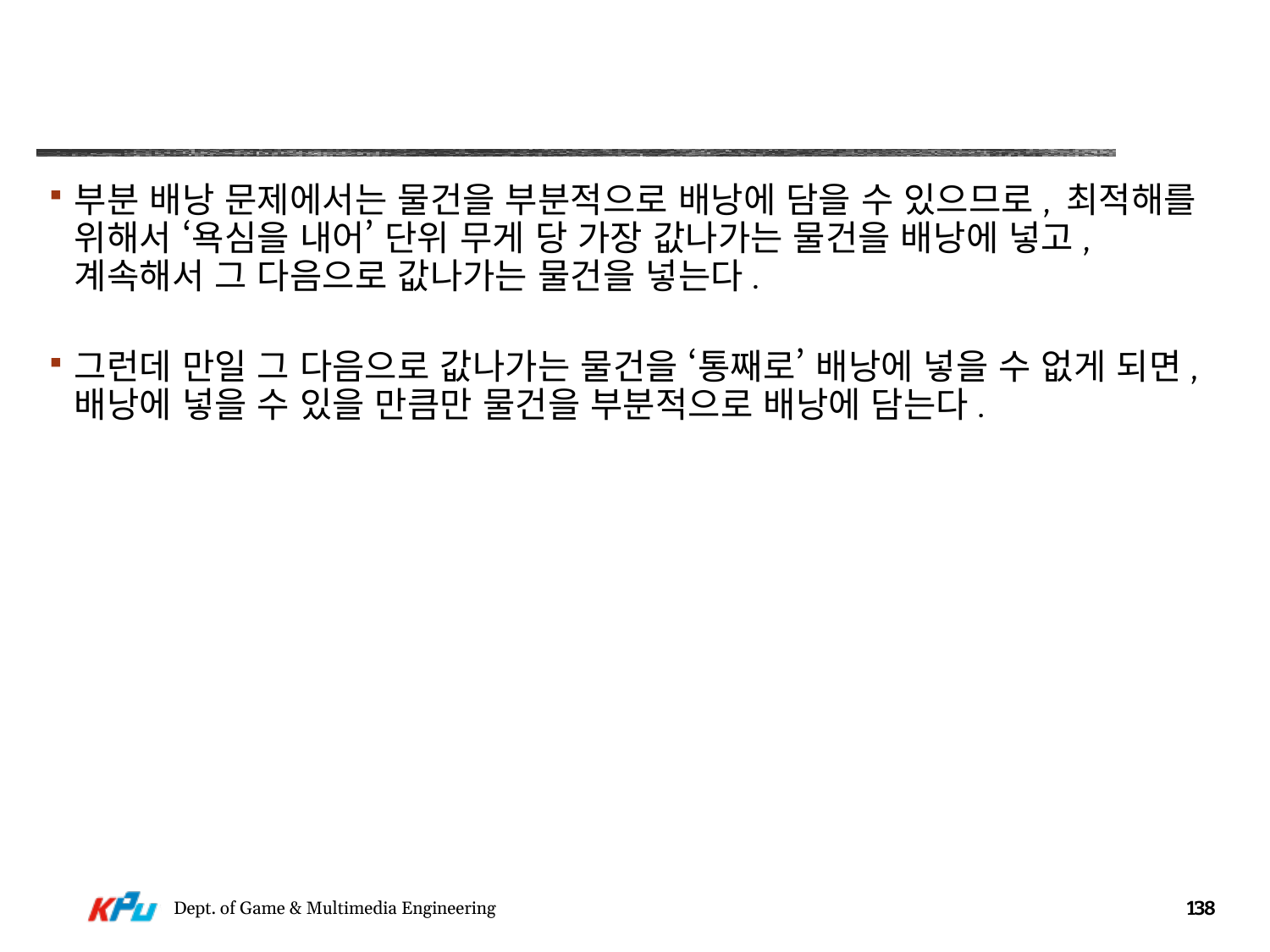

#
부분 배낭 문제에서는 물건을 부분적으로 배낭에 담을 수 있으므로, 최적해를 위해서 ‘욕심을 내어’ 단위 무게 당 가장 값나가는 물건을 배낭에 넣고, 계속해서 그 다음으로 값나가는 물건을 넣는다.
그런데 만일 그 다음으로 값나가는 물건을 ‘통째로’ 배낭에 넣을 수 없게 되면, 배낭에 넣을 수 있을 만큼만 물건을 부분적으로 배낭에 담는다.

Dept. of Game & Multimedia Engineering
138